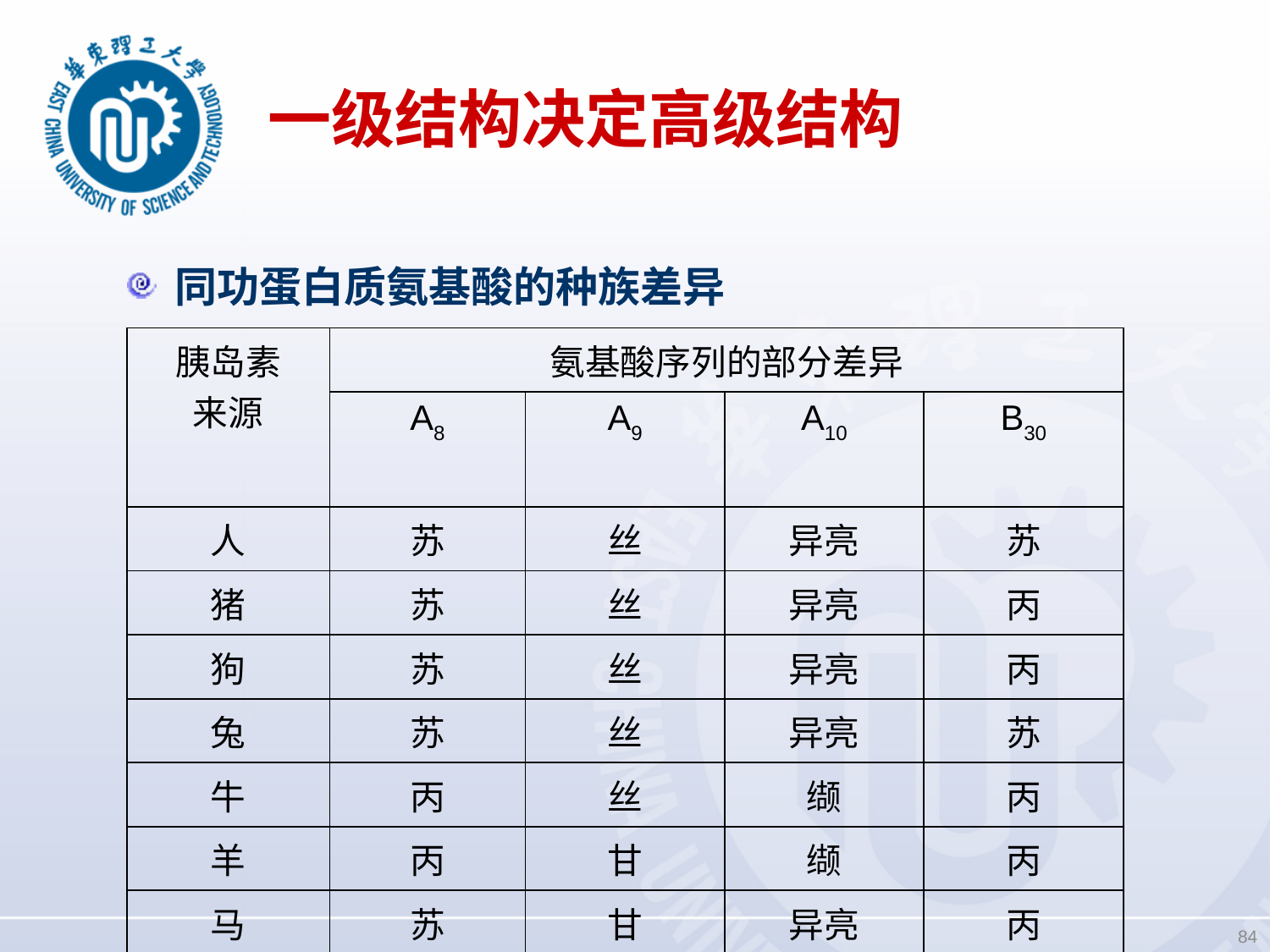

# 一级结构决定高级结构
同功蛋白质氨基酸的种族差异
| 胰岛素 来源 | 氨基酸序列的部分差异 |  |  |  |
| --- | --- | --- | --- | --- |
|  | A8 | A9 | A10 | B30 |
| 人 | 苏 | 丝 | 异亮 | 苏 |
| 猪 | 苏 | 丝 | 异亮 | 丙 |
| 狗 | 苏 | 丝 | 异亮 | 丙 |
| 兔 | 苏 | 丝 | 异亮 | 苏 |
| 牛 | 丙 | 丝 | 缬 | 丙 |
| 羊 | 丙 | 甘 | 缬 | 丙 |
| 马 | 苏 | 甘 | 异亮 | 丙 |
| 抹香鲸 | 苏 | 丝 | 异亮 | 丙 |
84